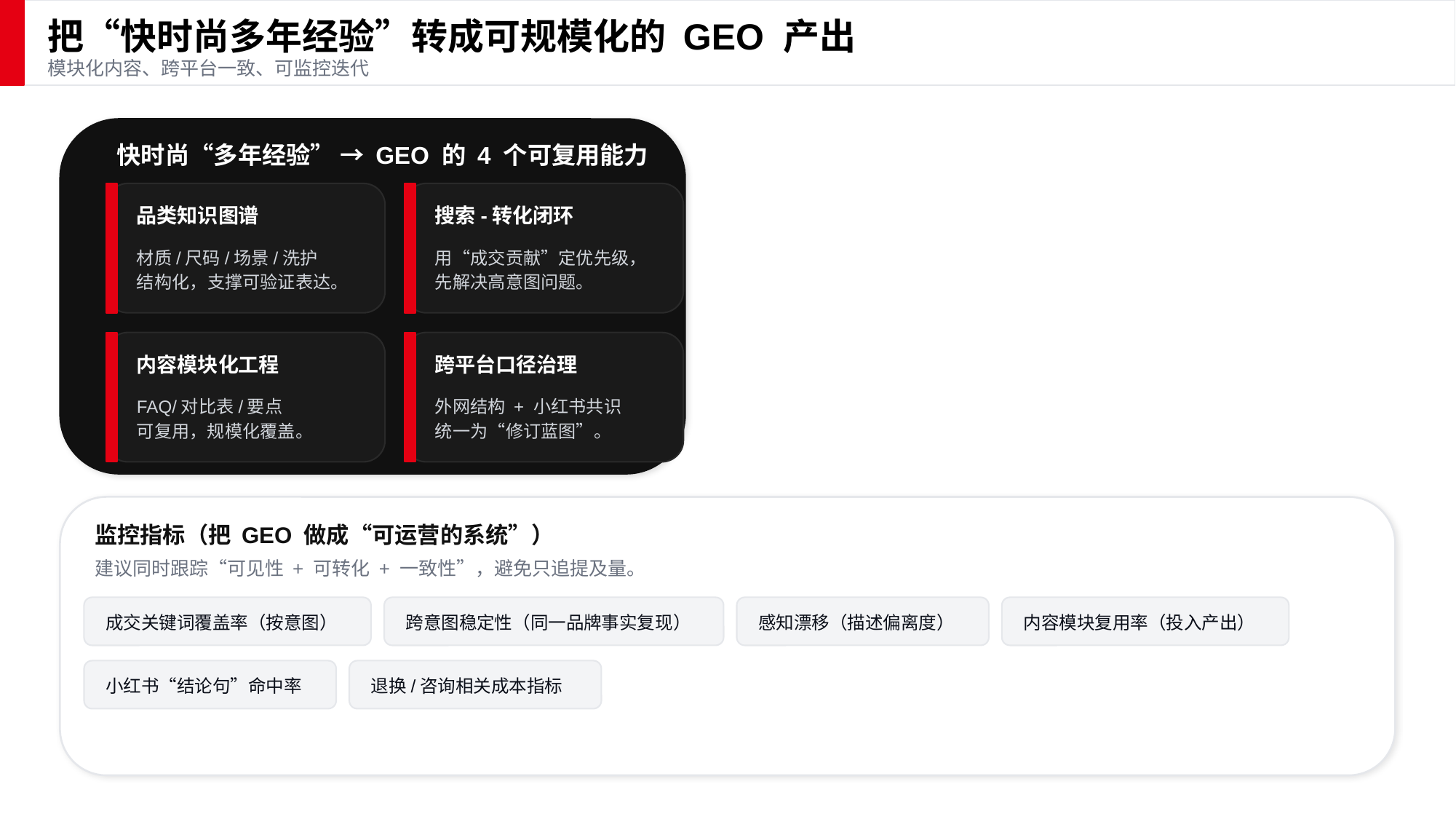

把“快时尚多年经验”转成可规模化的 GEO 产出
模块化内容、跨平台一致、可监控迭代

快时尚“多年经验” → GEO 的 4 个可复用能力

品类知识图谱
搜索-转化闭环
材质/尺码/场景/洗护
结构化，支撑可验证表达。
用“成交贡献”定优先级，
先解决高意图问题。

内容模块化工程
跨平台口径治理
FAQ/对比表/要点
可复用，规模化覆盖。
外网结构 + 小红书共识
统一为“修订蓝图”。

监控指标（把 GEO 做成“可运营的系统”）
建议同时跟踪“可见性 + 可转化 + 一致性”，避免只追提及量。

成交关键词覆盖率（按意图）
跨意图稳定性（同一品牌事实复现）
感知漂移（描述偏离度）
内容模块复用率（投入产出）

小红书“结论句”命中率
退换/咨询相关成本指标